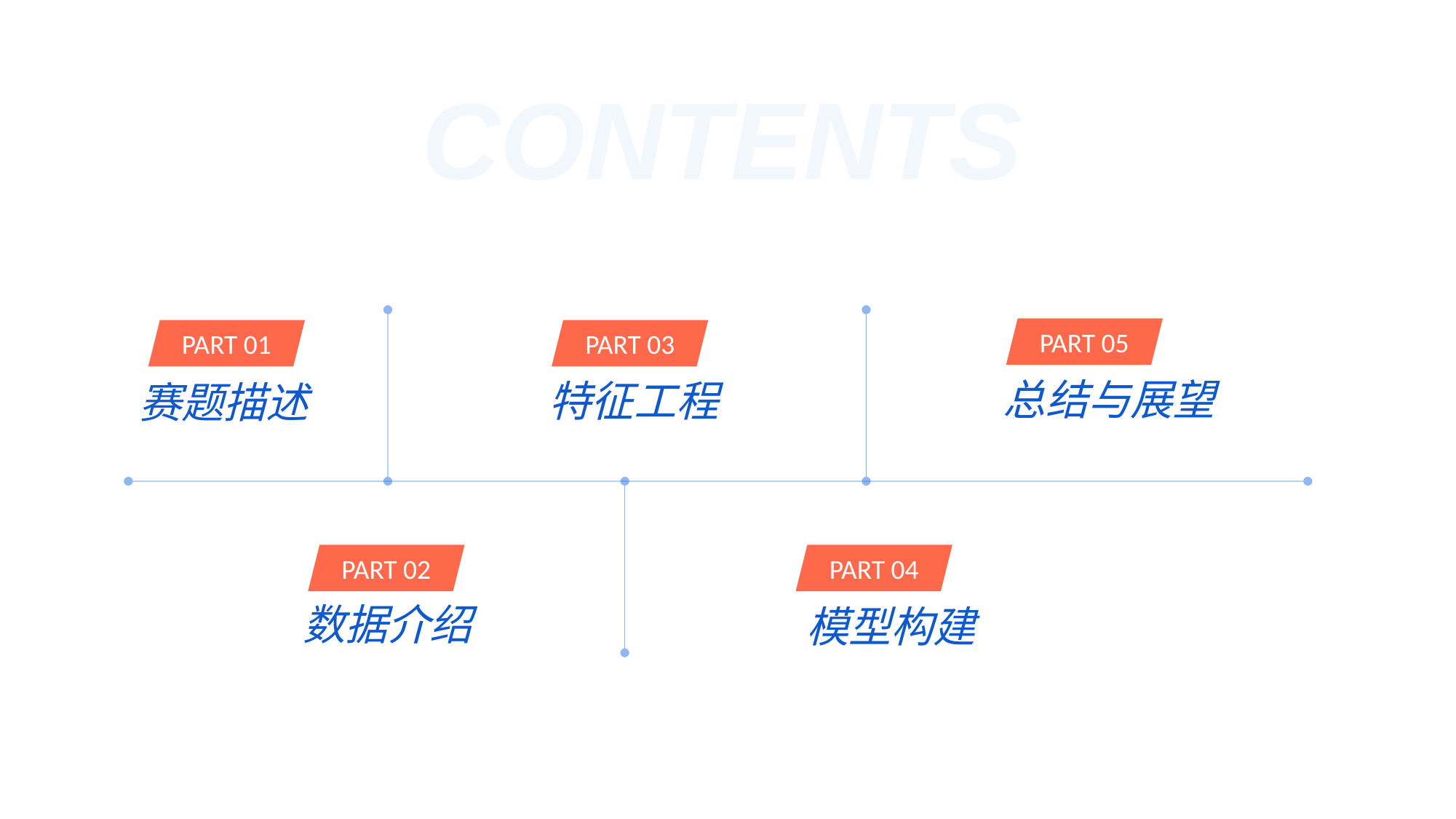

CONTENTS
PART 05
PART 01
PART 03
总结与展望
特征工程
赛题描述
PART 02
PART 04
数据介绍
模型构建